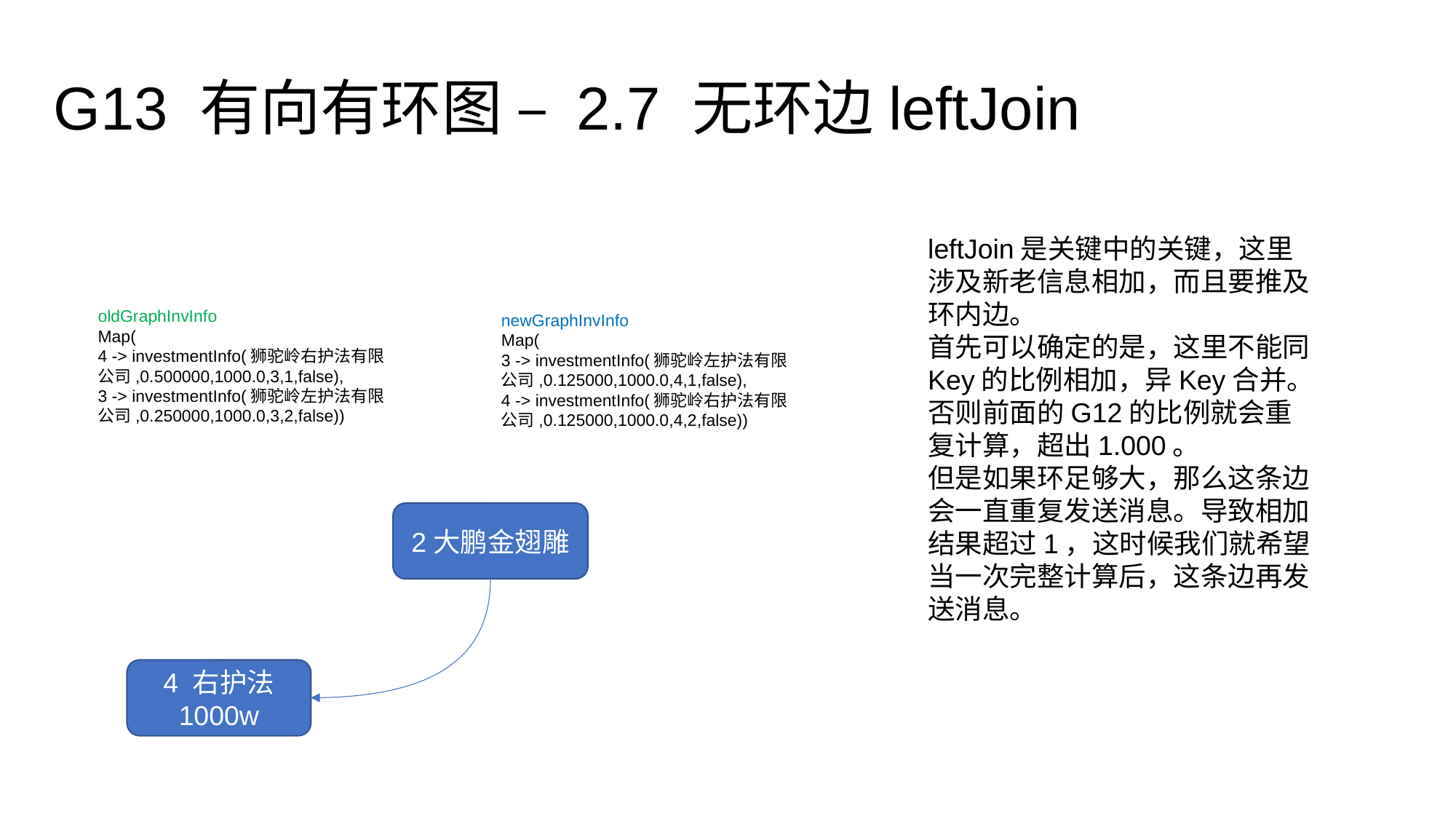

G13 有向有环图 – 2.7 无环边leftJoin
leftJoin是关键中的关键，这里涉及新老信息相加，而且要推及环内边。
首先可以确定的是，这里不能同Key的比例相加，异Key合并。否则前面的G12的比例就会重复计算，超出1.000。
但是如果环足够大，那么这条边会一直重复发送消息。导致相加结果超过1，这时候我们就希望当一次完整计算后，这条边再发送消息。
oldGraphInvInfo
Map(
4 -> investmentInfo(狮驼岭右护法有限公司,0.500000,1000.0,3,1,false),
3 -> investmentInfo(狮驼岭左护法有限公司,0.250000,1000.0,3,2,false))
newGraphInvInfo
Map(
3 -> investmentInfo(狮驼岭左护法有限公司,0.125000,1000.0,4,1,false),
4 -> investmentInfo(狮驼岭右护法有限公司,0.125000,1000.0,4,2,false))
2大鹏金翅雕
4 右护法
1000w